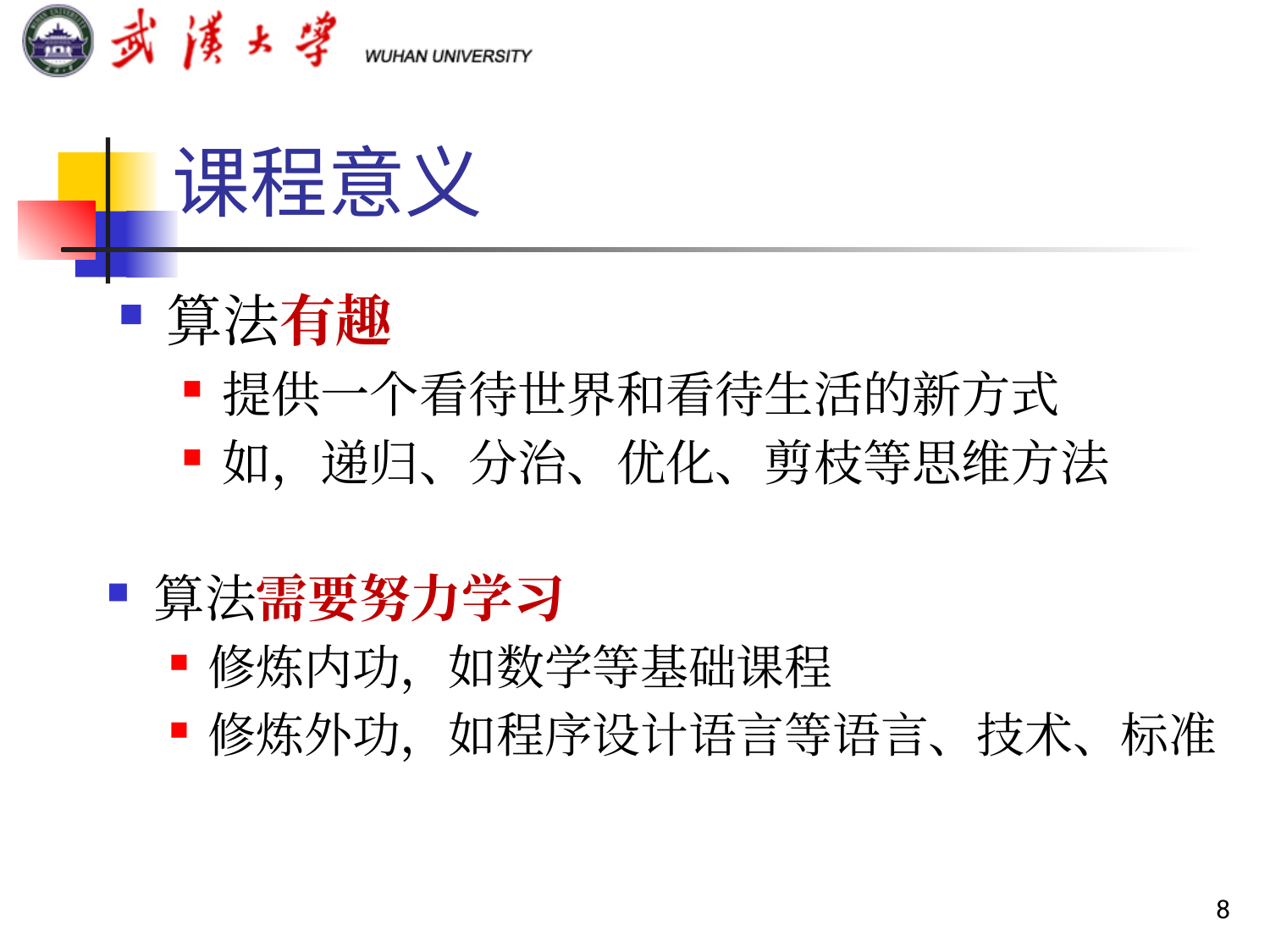

# 课程意义
算法有趣
提供一个看待世界和看待生活的新方式
如，递归、分治、优化、剪枝等思维方法
算法需要努力学习
修炼内功，如数学等基础课程
修炼外功，如程序设计语言等语言、技术、标准
8